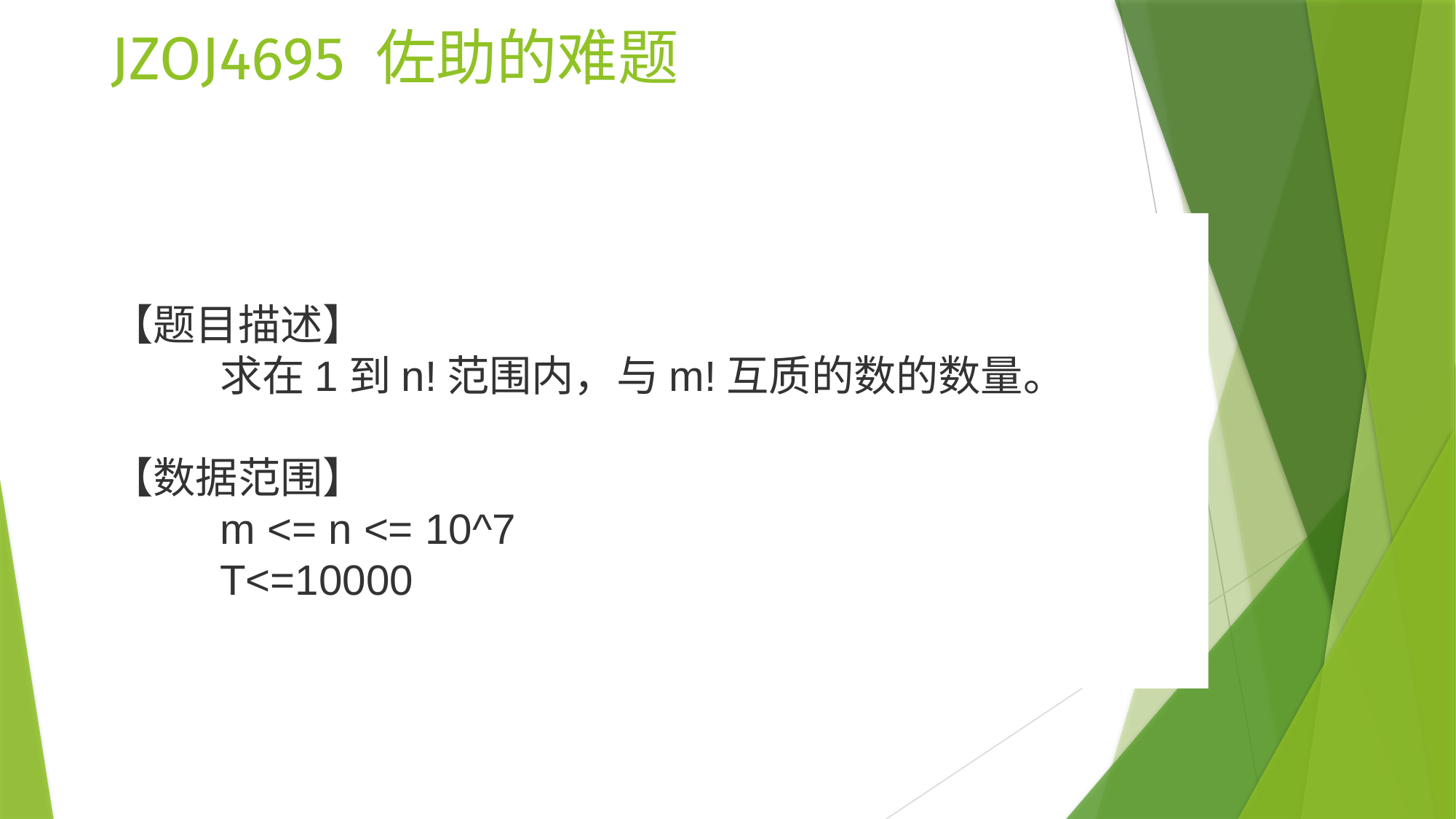

# JZOJ4695 佐助的难题
【题目描述】
	求在1到n!范围内，与m!互质的数的数量。

【数据范围】
	m <= n <= 10^7
	T<=10000